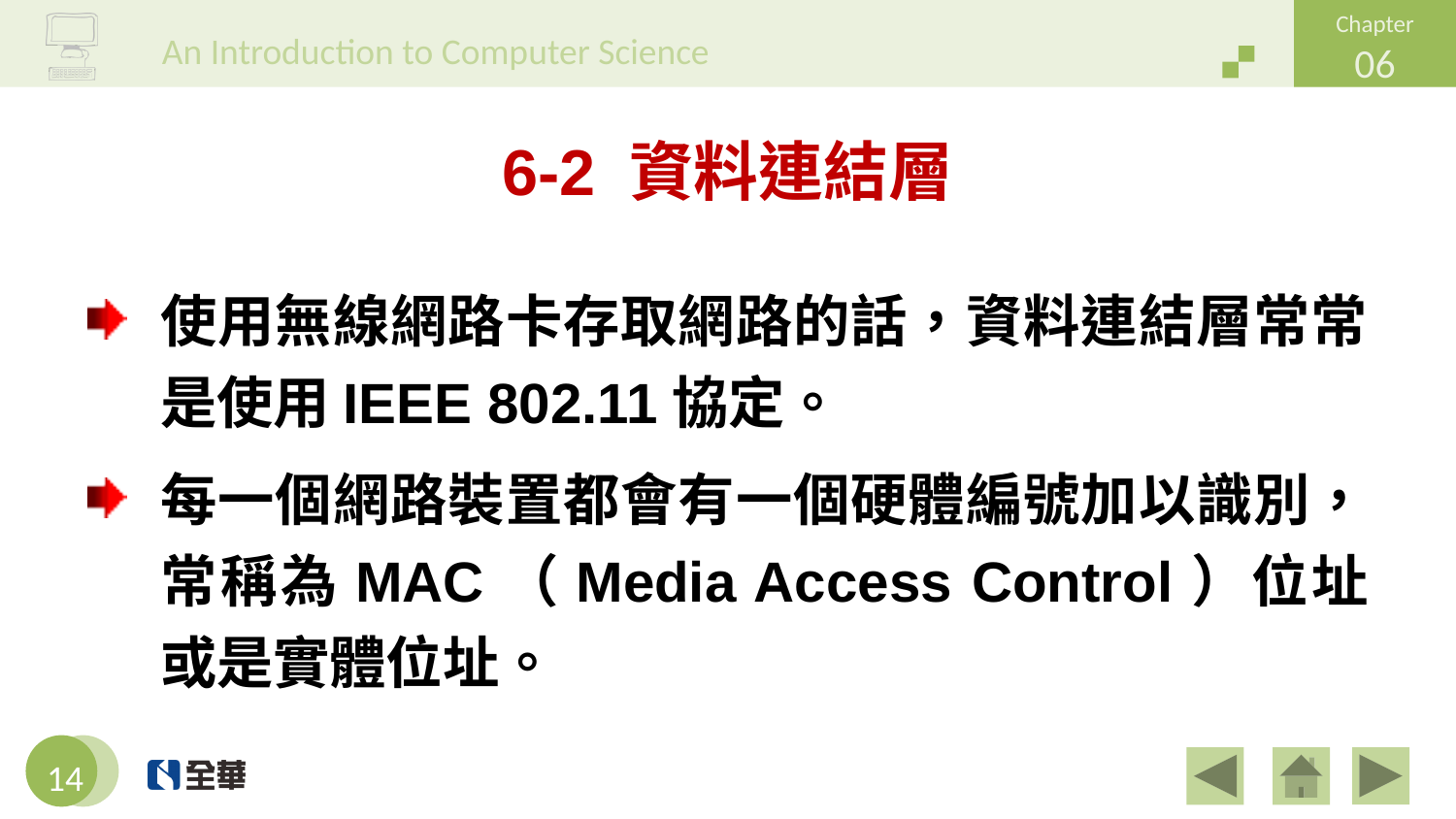

# 6-2 資料連結層
使用無線網路卡存取網路的話，資料連結層常常是使用IEEE 802.11協定。
每一個網路裝置都會有一個硬體編號加以識別，常稱為MAC（Media Access Control）位址或是實體位址。